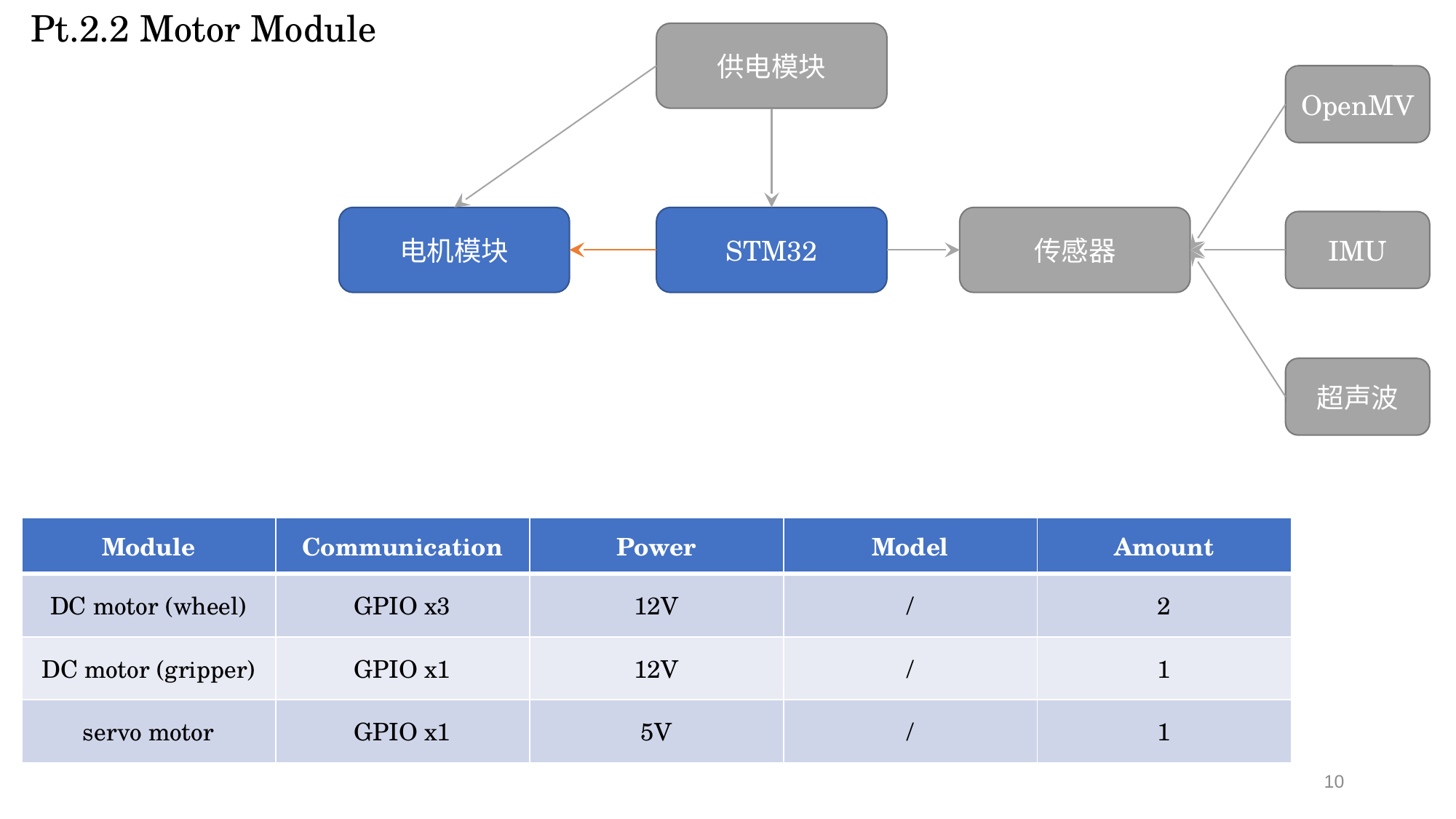

Pt.2.2 Motor Module
供电模块
OpenMV
电机模块
传感器
STM32
IMU
超声波
| Module | Communication | Power | Model | Amount |
| --- | --- | --- | --- | --- |
| DC motor (wheel) | GPIO x3 | 12V | / | 2 |
| DC motor (gripper) | GPIO x1 | 12V | / | 1 |
| servo motor | GPIO x1 | 5V | / | 1 |
10